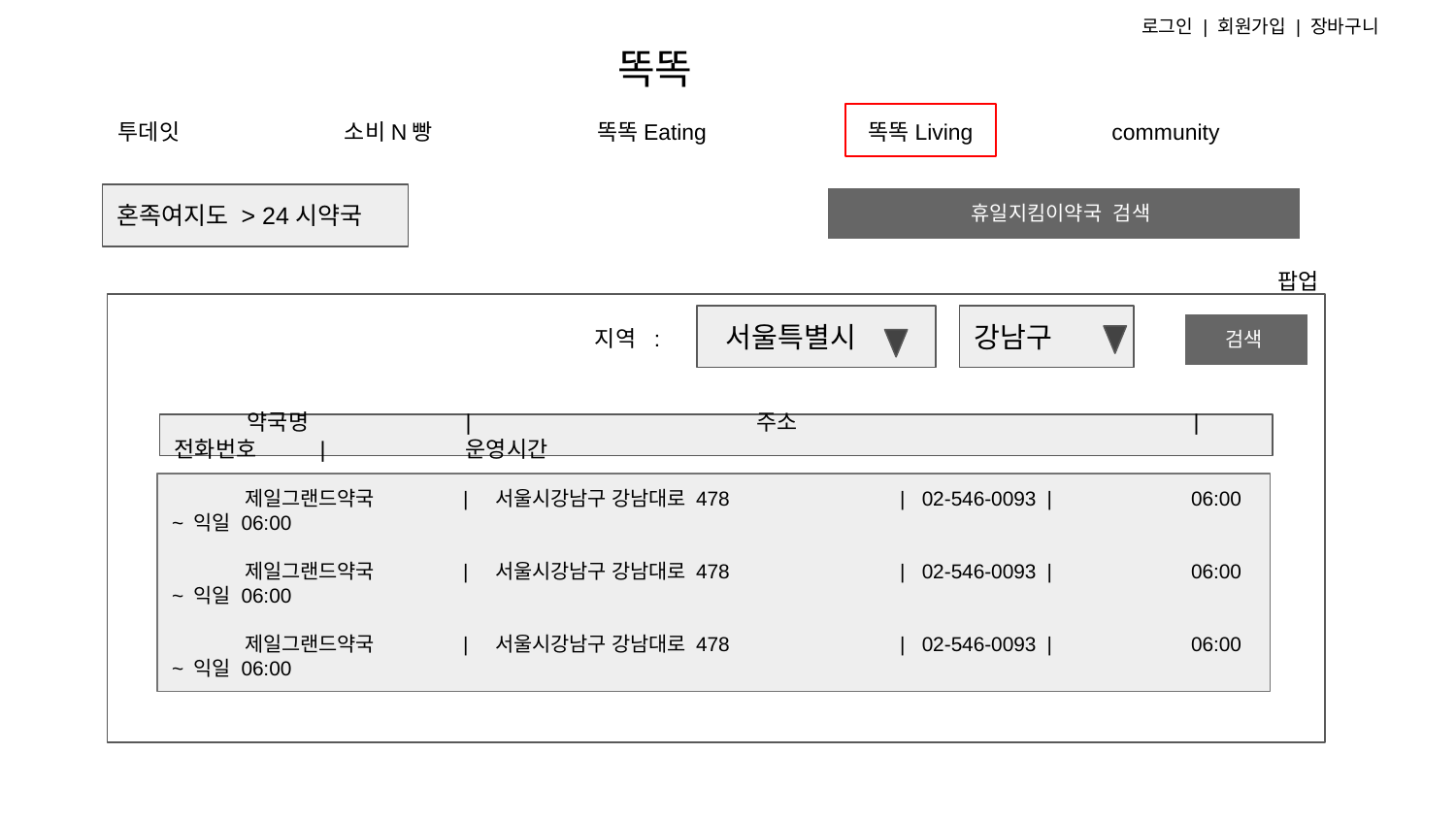

로그인 | 회원가입 | 장바구니
# 똑똑
투데잇
소비N빵
똑똑Eating
똑똑Living
community
혼족여지도 > 24시약국
휴일지킴이약국  검색
팝업

 서울특별시
강남구
지역  :
검색

약국명		|		주소			|   전화번호	| 	운영시간
제일그랜드약국	|    서울시강남구 강남대로 478		|   02-546-0093  | 	06:00 ~ 익일 06:00

제일그랜드약국	|    서울시강남구 강남대로 478		|   02-546-0093  | 	06:00 ~ 익일 06:00

제일그랜드약국	|    서울시강남구 강남대로 478		|   02-546-0093  | 	06:00 ~ 익일 06:00